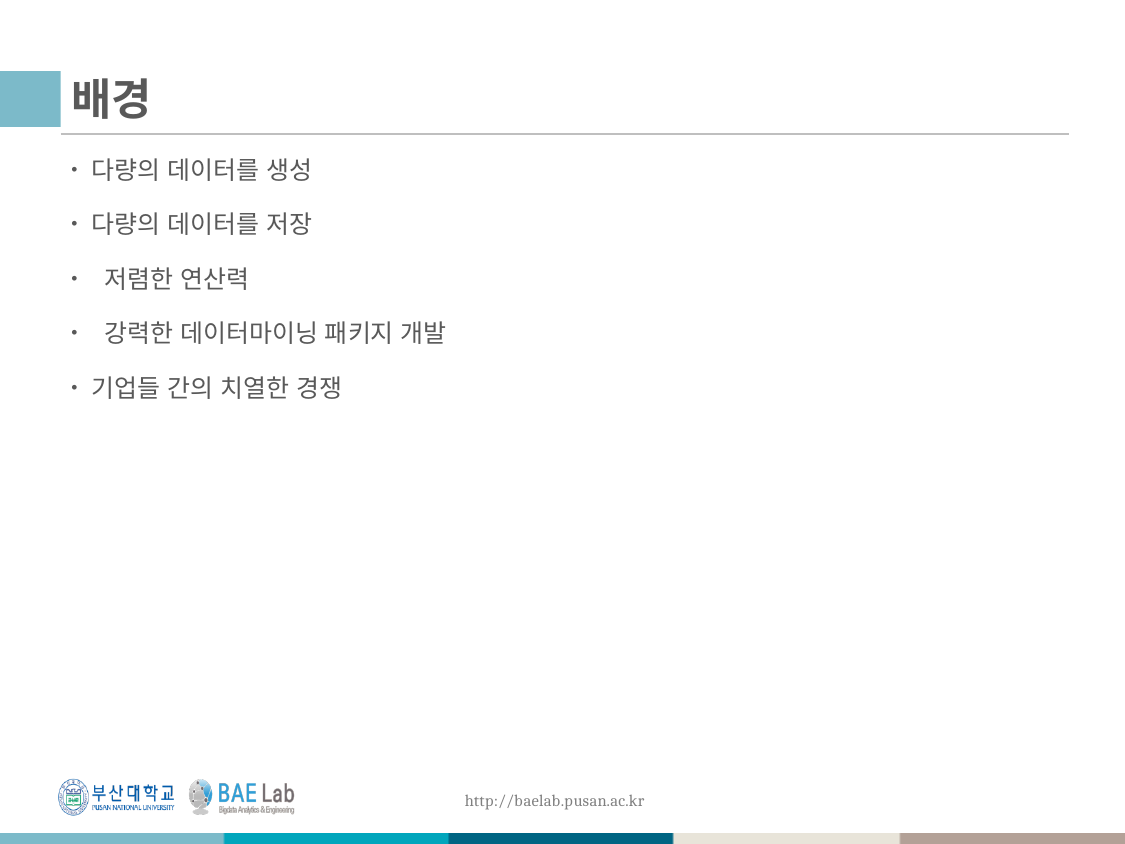

# 배경

다량의 데이터를 생성
다량의 데이터를 저장
 저렴한 연산력
 강력한 데이터마이닝 패키지 개발
기업들 간의 치열한 경쟁